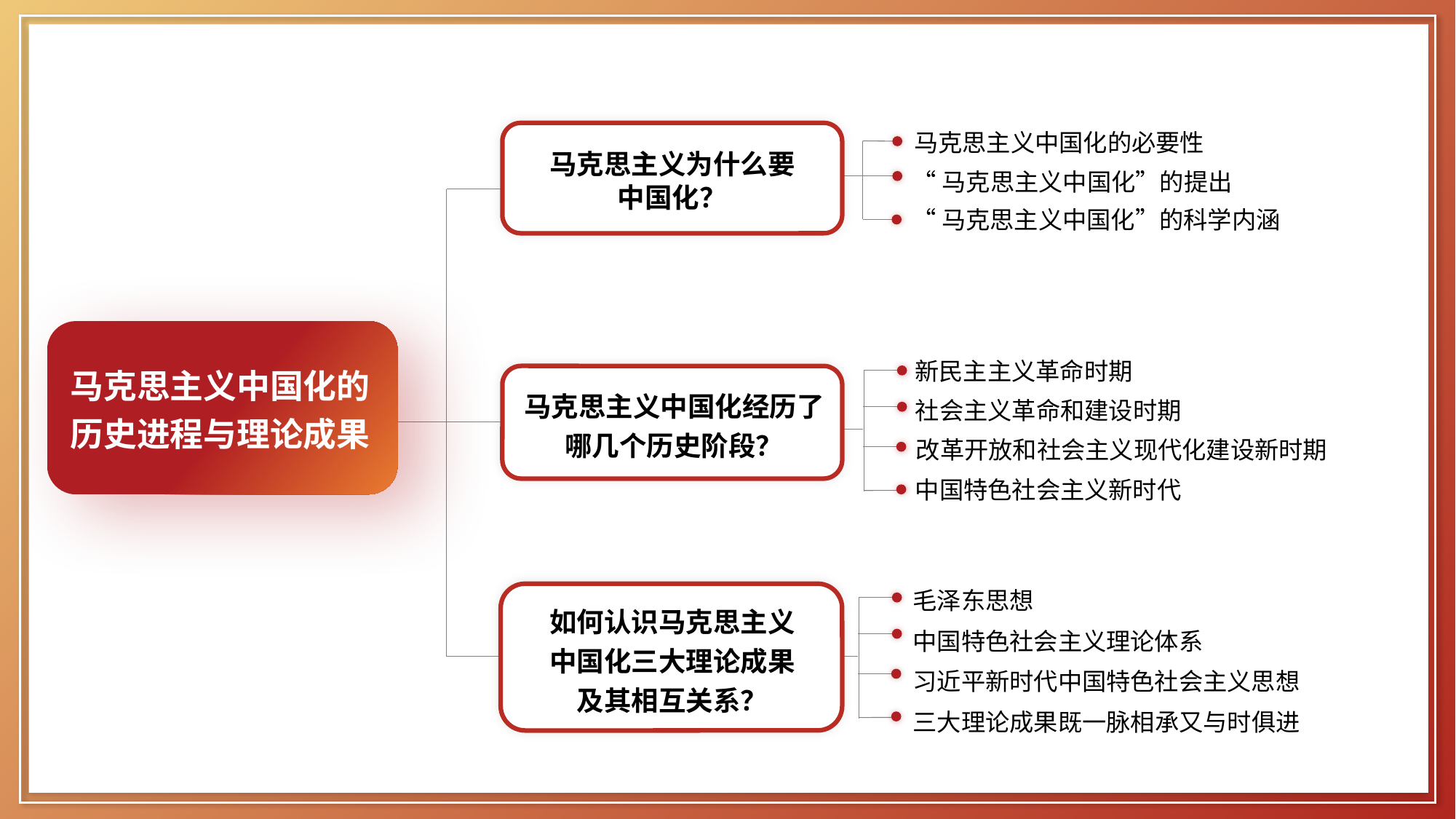

马克思主义中国化的必要性

“马克思主义中国化”的提出

“马克思主义中国化”的科学内涵

马克思主义为什么要中国化？

马克思主义中国化的历史进程与理论成果
新民主主义革命时期

社会主义革命和建设时期

改革开放和社会主义现代化建设新时期

中国特色社会主义新时代

马克思主义中国化经历了哪几个历史阶段？
毛泽东思想
中国特色社会主义理论体系
习近平新时代中国特色社会主义思想
三大理论成果既一脉相承又与时俱进

如何认识马克思主义中国化三大理论成果及其相互关系？